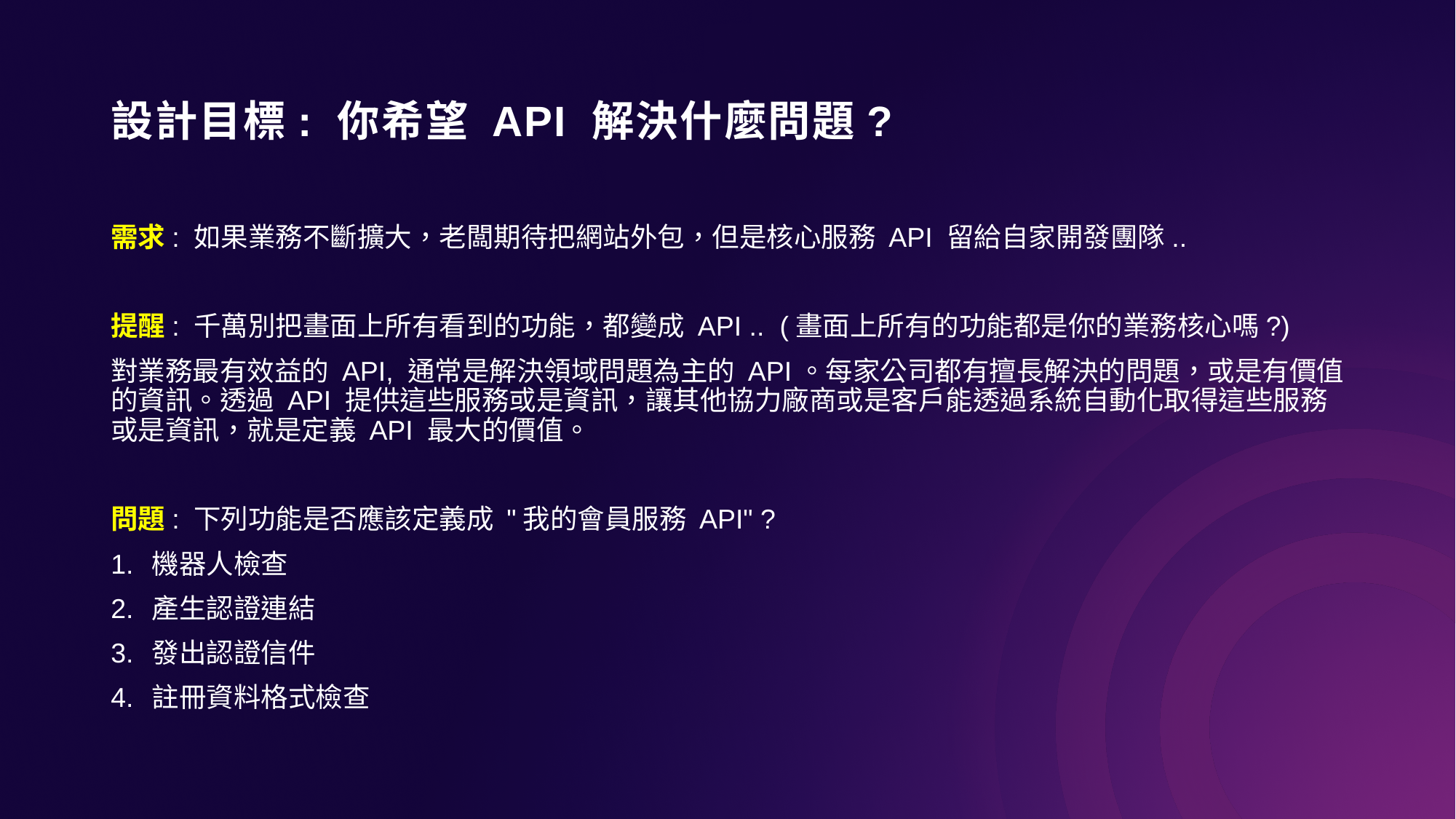

# 設計目標: 你希望 API 解決什麼問題?
需求: 如果業務不斷擴大，老闆期待把網站外包，但是核心服務 API 留給自家開發團隊..

提醒: 千萬別把畫面上所有看到的功能，都變成 API ..  (畫面上所有的功能都是你的業務核心嗎?)
對業務最有效益的 API, 通常是解決領域問題為主的 API。每家公司都有擅長解決的問題，或是有價值的資訊。透過 API 提供這些服務或是資訊，讓其他協力廠商或是客戶能透過系統自動化取得這些服務或是資訊，就是定義 API 最大的價值。

問題: 下列功能是否應該定義成 "我的會員服務 API" ?
機器人檢查
產生認證連結
發出認證信件
註冊資料格式檢查